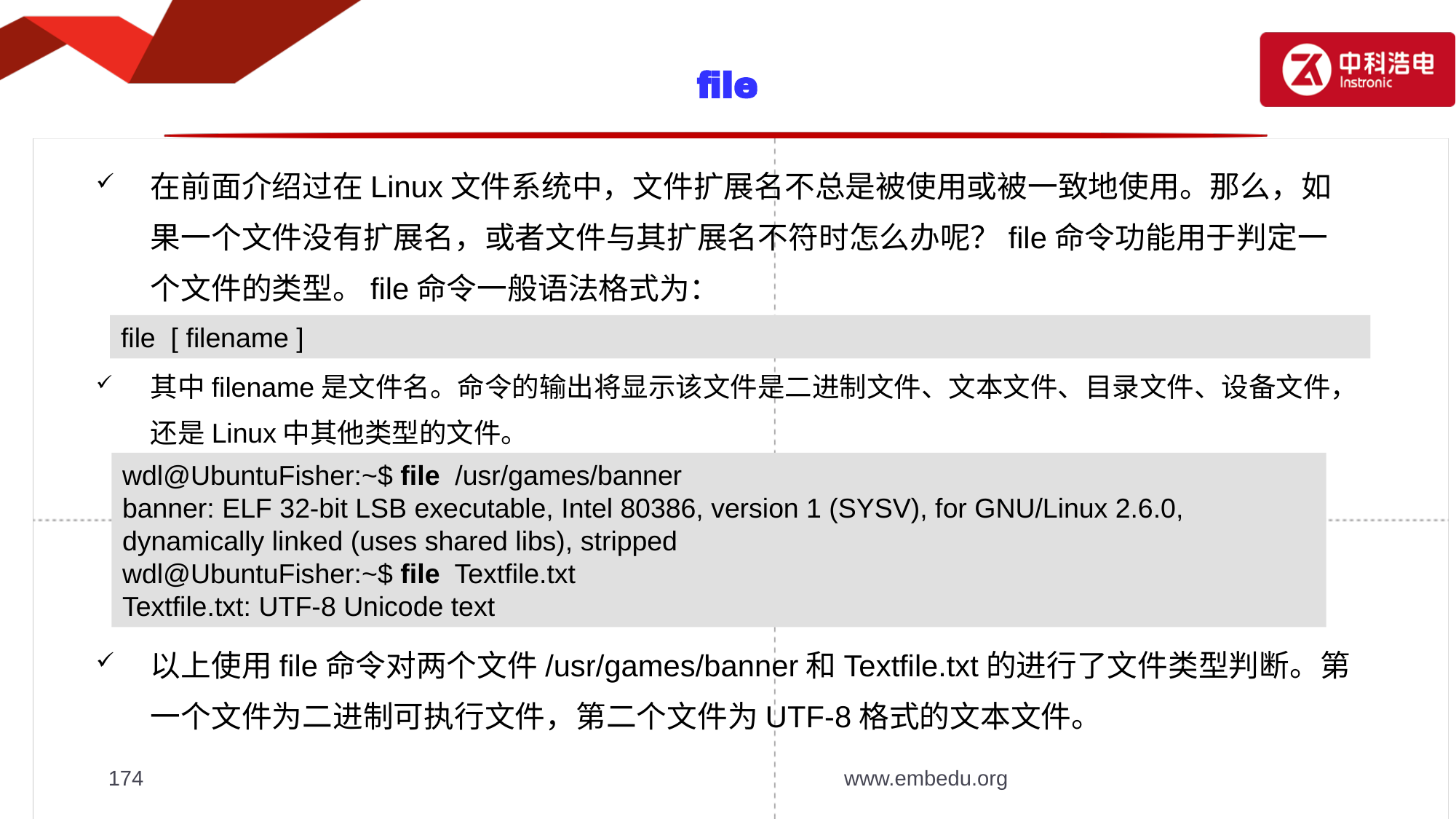

# file
在前面介绍过在Linux文件系统中，文件扩展名不总是被使用或被一致地使用。那么，如果一个文件没有扩展名，或者文件与其扩展名不符时怎么办呢？file命令功能用于判定一个文件的类型。file命令一般语法格式为：

其中filename是文件名。命令的输出将显示该文件是二进制文件、文本文件、目录文件、设备文件，还是Linux中其他类型的文件。

以上使用file命令对两个文件/usr/games/banner和Textfile.txt的进行了文件类型判断。第一个文件为二进制可执行文件，第二个文件为UTF-8格式的文本文件。
file  [ filename ]
wdl@UbuntuFisher:~$ file  /usr/games/banner
banner: ELF 32-bit LSB executable, Intel 80386, version 1 (SYSV), for GNU/Linux 2.6.0, dynamically linked (uses shared libs), stripped
wdl@UbuntuFisher:~$ file  Textfile.txt
Textfile.txt: UTF-8 Unicode text
174
www.embedu.org